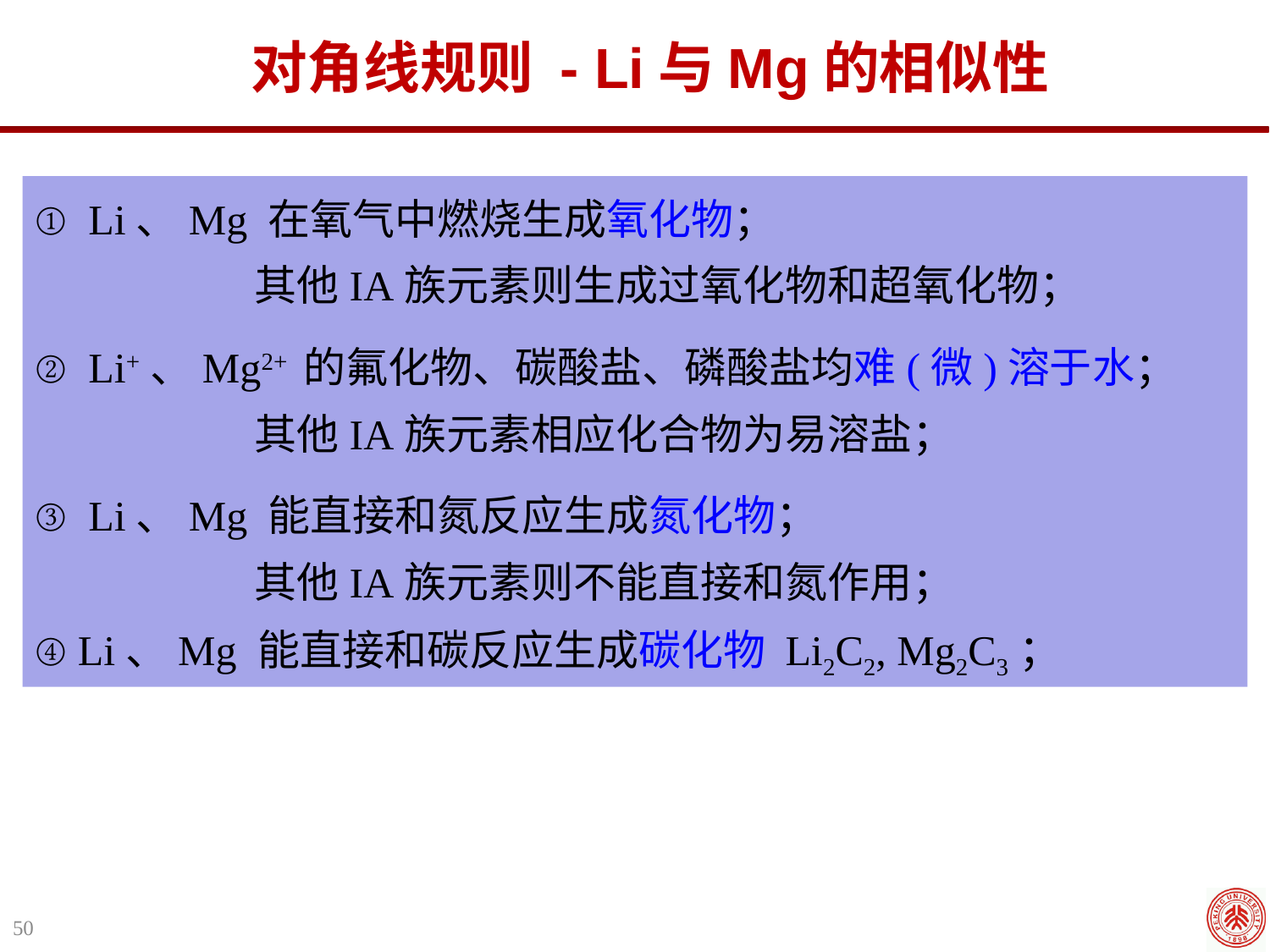

对角线规则 - Li与Mg的相似性

①  Li、Mg 在氧气中燃烧生成氧化物；
                      其他IA族元素则生成过氧化物和超氧化物；
②  Li+、Mg2+ 的氟化物、碳酸盐、磷酸盐均难(微)溶于水；
                      其他IA族元素相应化合物为易溶盐；
③  Li、Mg 能直接和氮反应生成氮化物；
                      其他IA族元素则不能直接和氮作用；
④ Li、Mg 能直接和碳反应生成碳化物 Li2C2, Mg2C3；
50